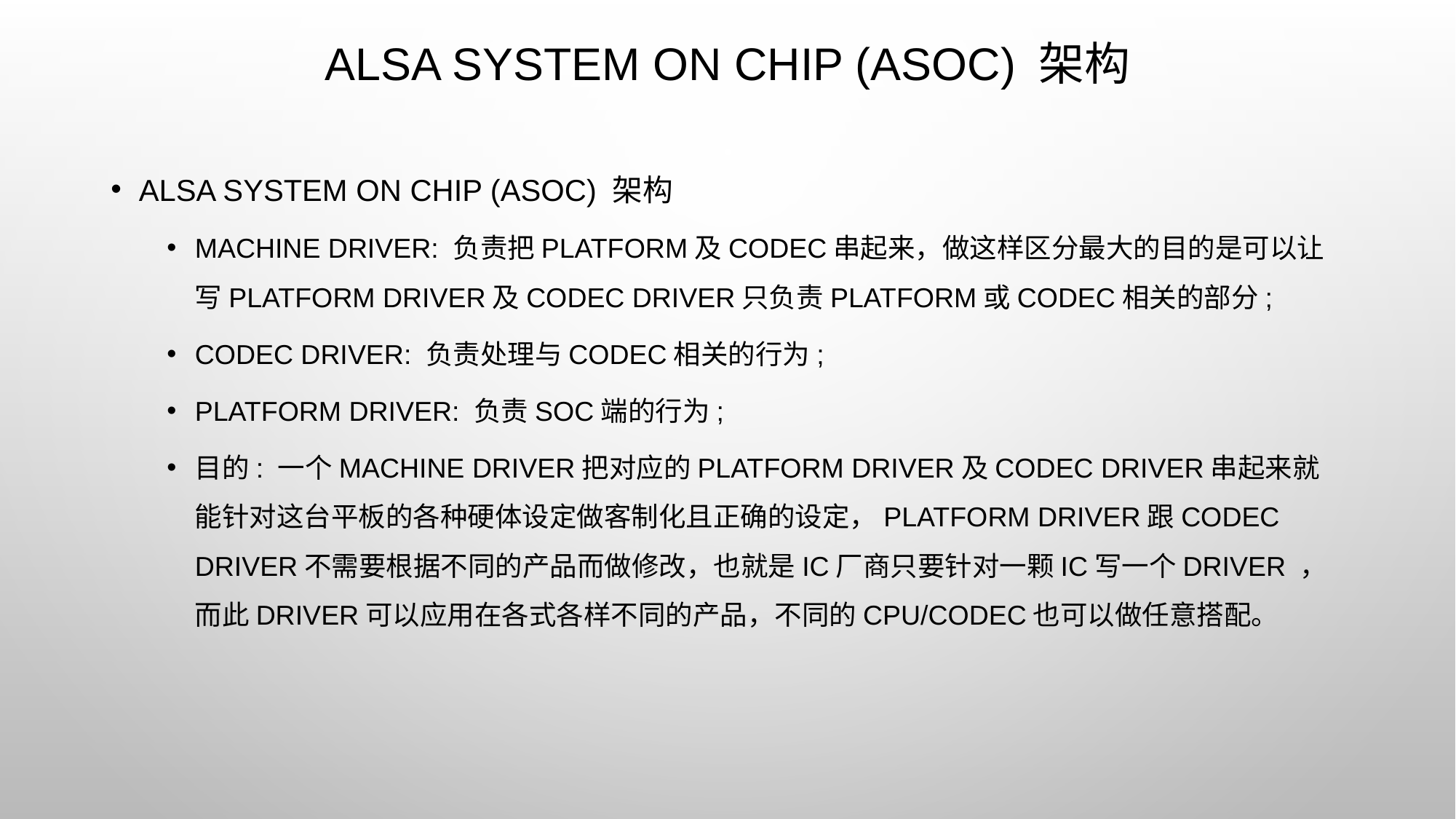

# ALSA System on Chip (ASoC) 架构
ALSA System on Chip (ASoC) 架构
machine driver: 负责把platform及codec串起来，做这样区分最大的目的是可以让写platform driver及codec driver只负责platform或codec相关的部分;
codec driver: 负责处理与codec相关的行为;
platform driver: 负责SoC端的行为;
目的: 一个machine driver把对应的platform driver及codec driver串起来就能针对这台平板的各种硬体设定做客制化且正确的设定，platform driver跟codec driver不需要根据不同的产品而做修改，也就是IC厂商只要针对一颗IC写一个driver ，而此driver可以应用在各式各样不同的产品，不同的CPU/Codec也可以做任意搭配。